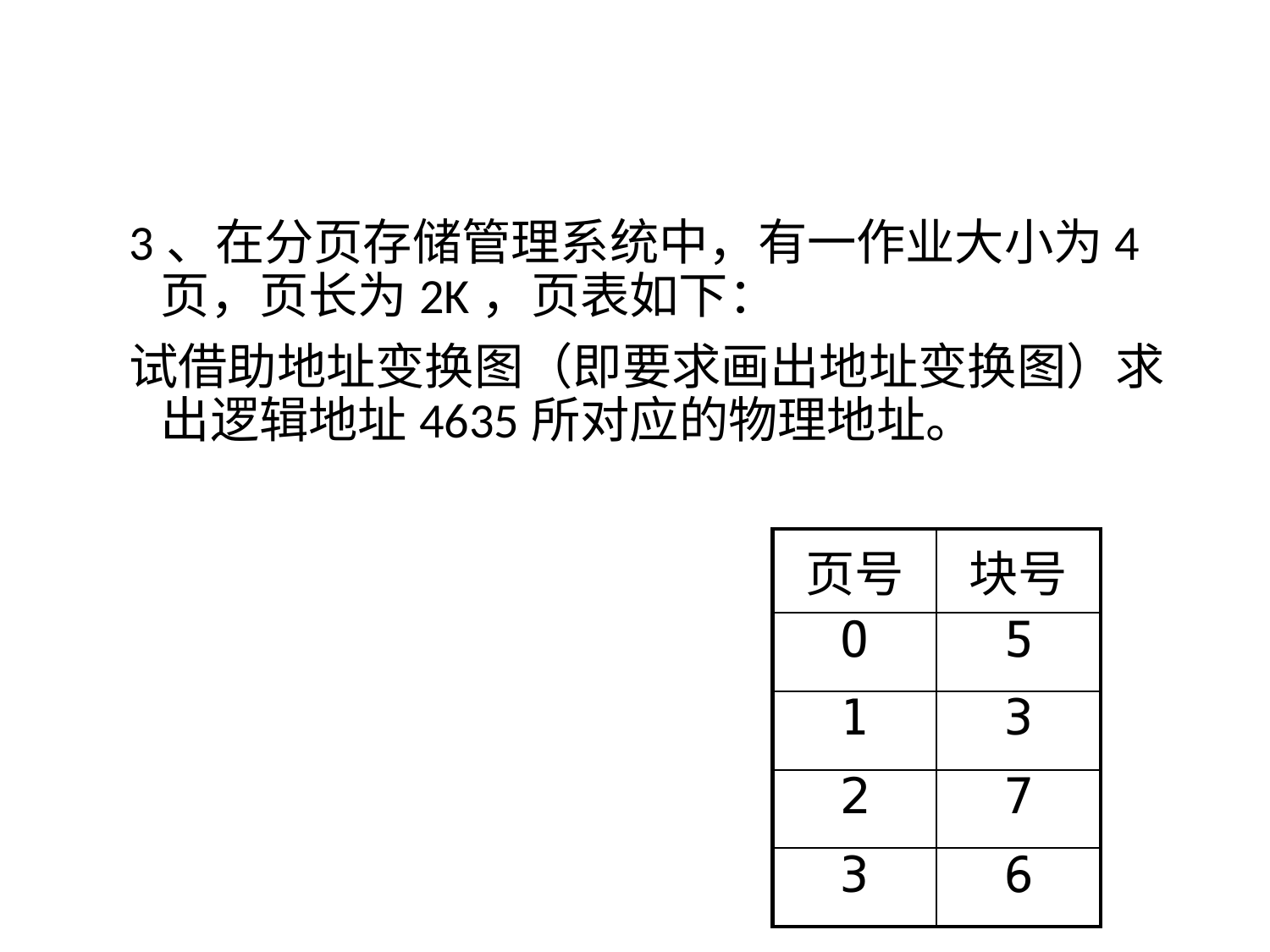

#
3、在分页存储管理系统中，有一作业大小为4页，页长为2K，页表如下：
试借助地址变换图（即要求画出地址变换图）求出逻辑地址4635所对应的物理地址。

| 页号 | 块号 |
| --- | --- |
| 0 | 5 |
| 1 | 3 |
| 2 | 7 |
| 3 | 6 |